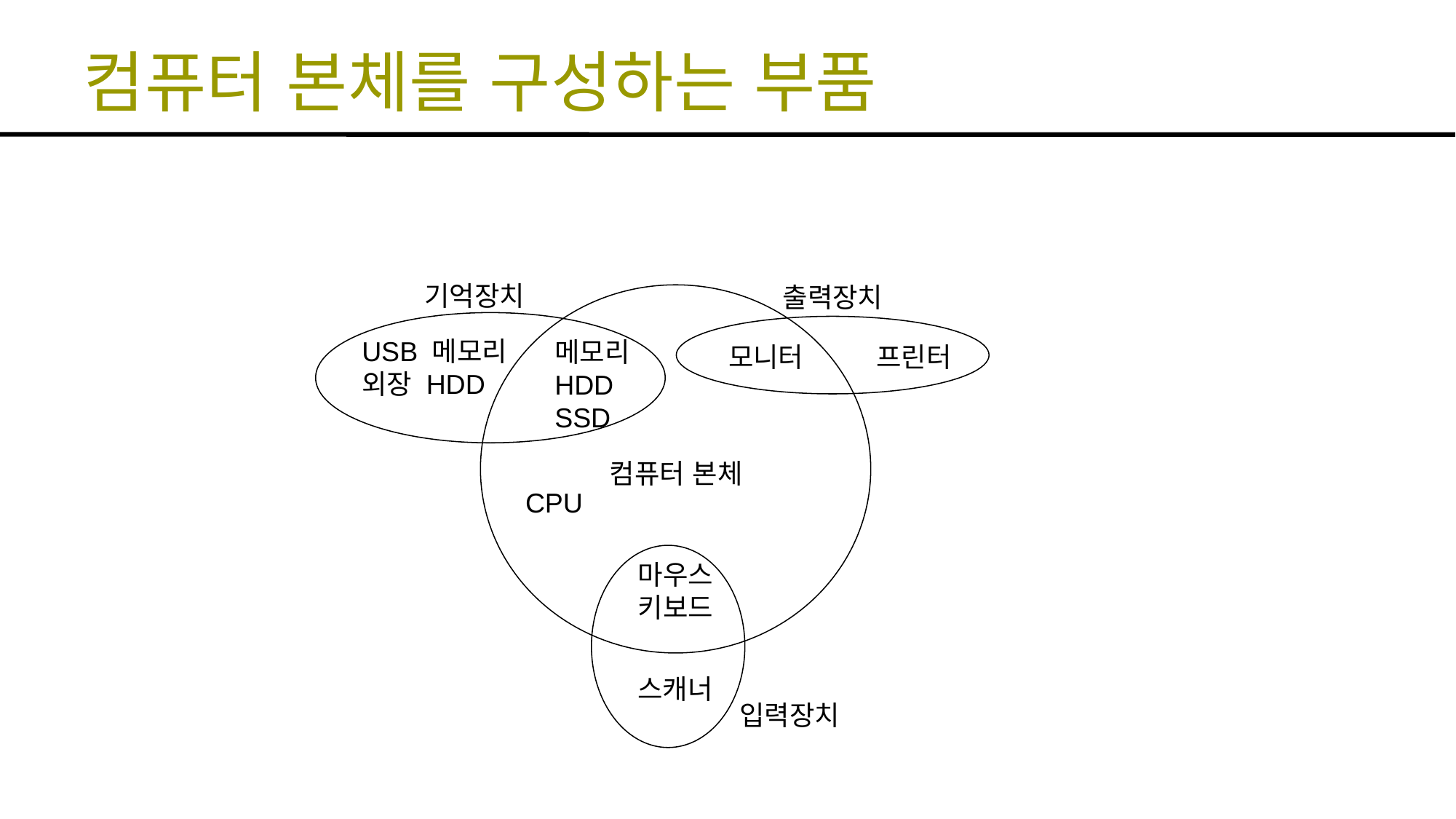

# 컴퓨터 본체를 구성하는 부품
기억장치
출력장치

USB 메모리
외장 HDD
메모리
HDD
SSD
모니터
프린터
컴퓨터 본체
CPU

마우스
키보드
스캐너
입력장치